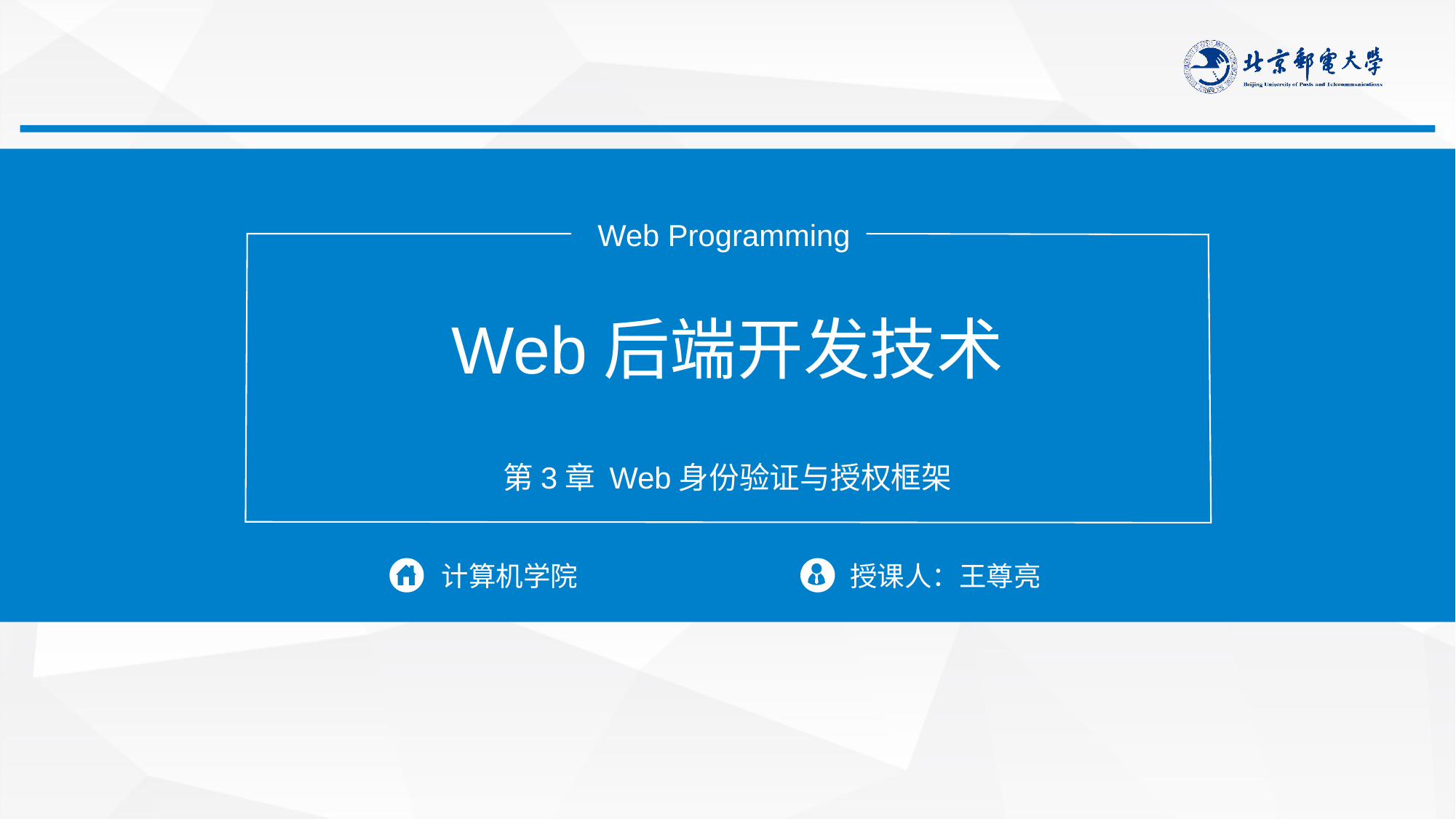

Web Programming

Web后端开发技术
第3章 Web身份验证与授权框架
计算机学院
授课人：王尊亮